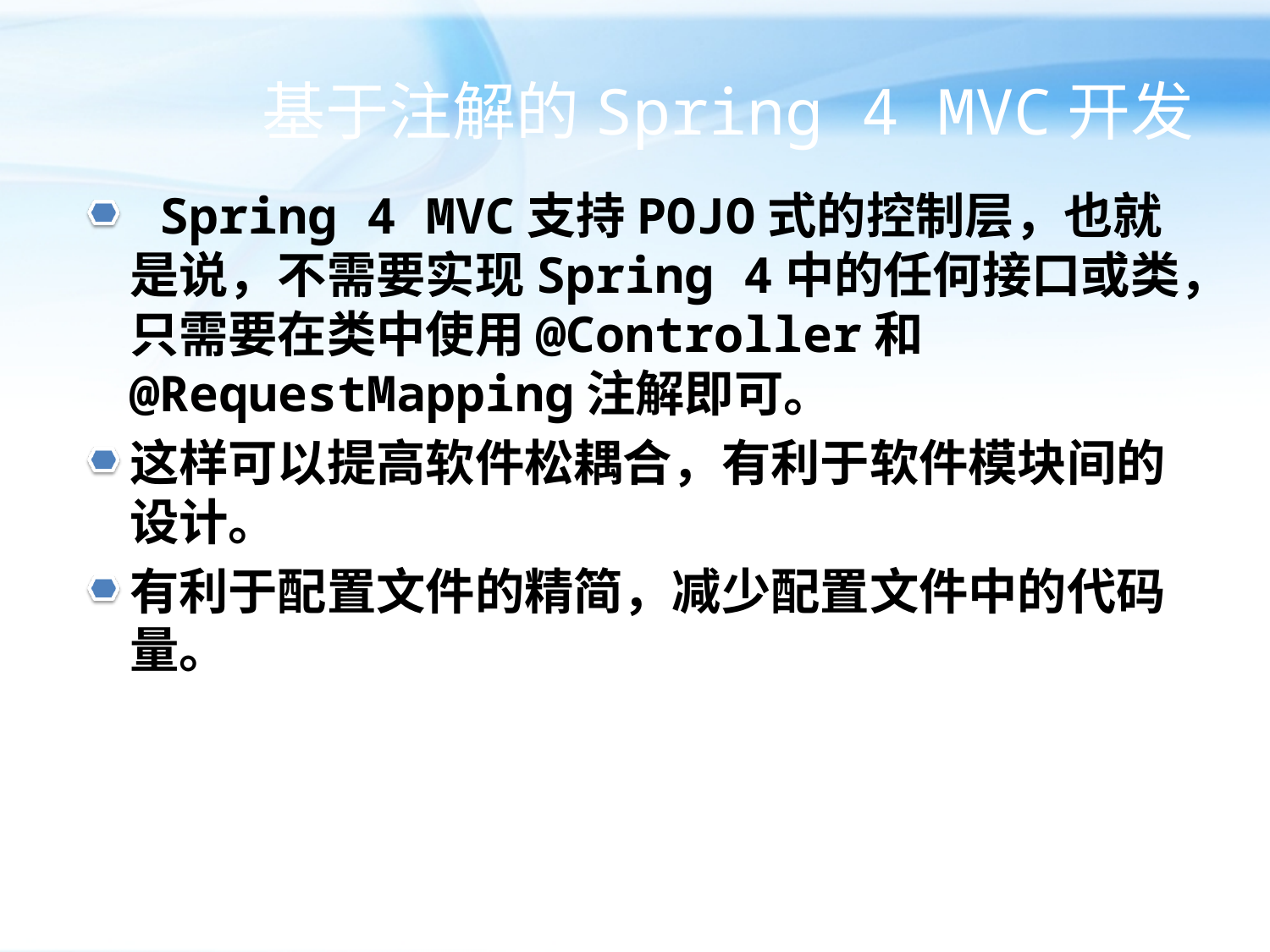

# 基于注解的Spring 4 MVC开发
 Spring 4 MVC支持POJO式的控制层，也就是说，不需要实现Spring 4中的任何接口或类，只需要在类中使用@Controller和@RequestMapping注解即可。
这样可以提高软件松耦合，有利于软件模块间的设计。
有利于配置文件的精简，减少配置文件中的代码量。